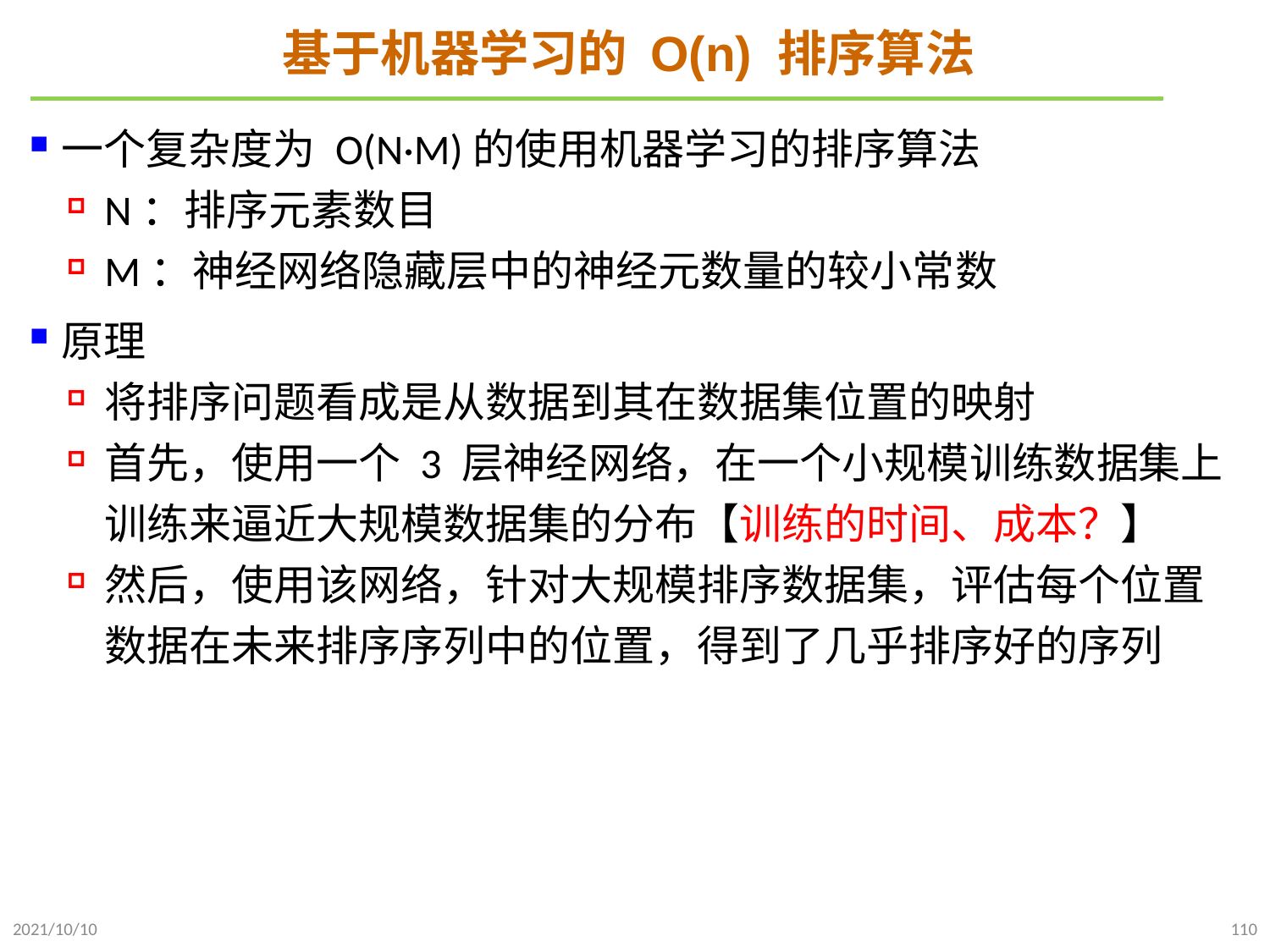

# 基于机器学习的 O(n) 排序算法
一个复杂度为 O(N·M)的使用机器学习的排序算法
N：排序元素数目
M：神经网络隐藏层中的神经元数量的较小常数
原理
将排序问题看成是从数据到其在数据集位置的映射
首先，使用一个 3 层神经网络，在一个小规模训练数据集上训练来逼近大规模数据集的分布【训练的时间、成本？】
然后，使用该网络，针对大规模排序数据集，评估每个位置数据在未来排序序列中的位置，得到了几乎排序好的序列

2021/10/10
110